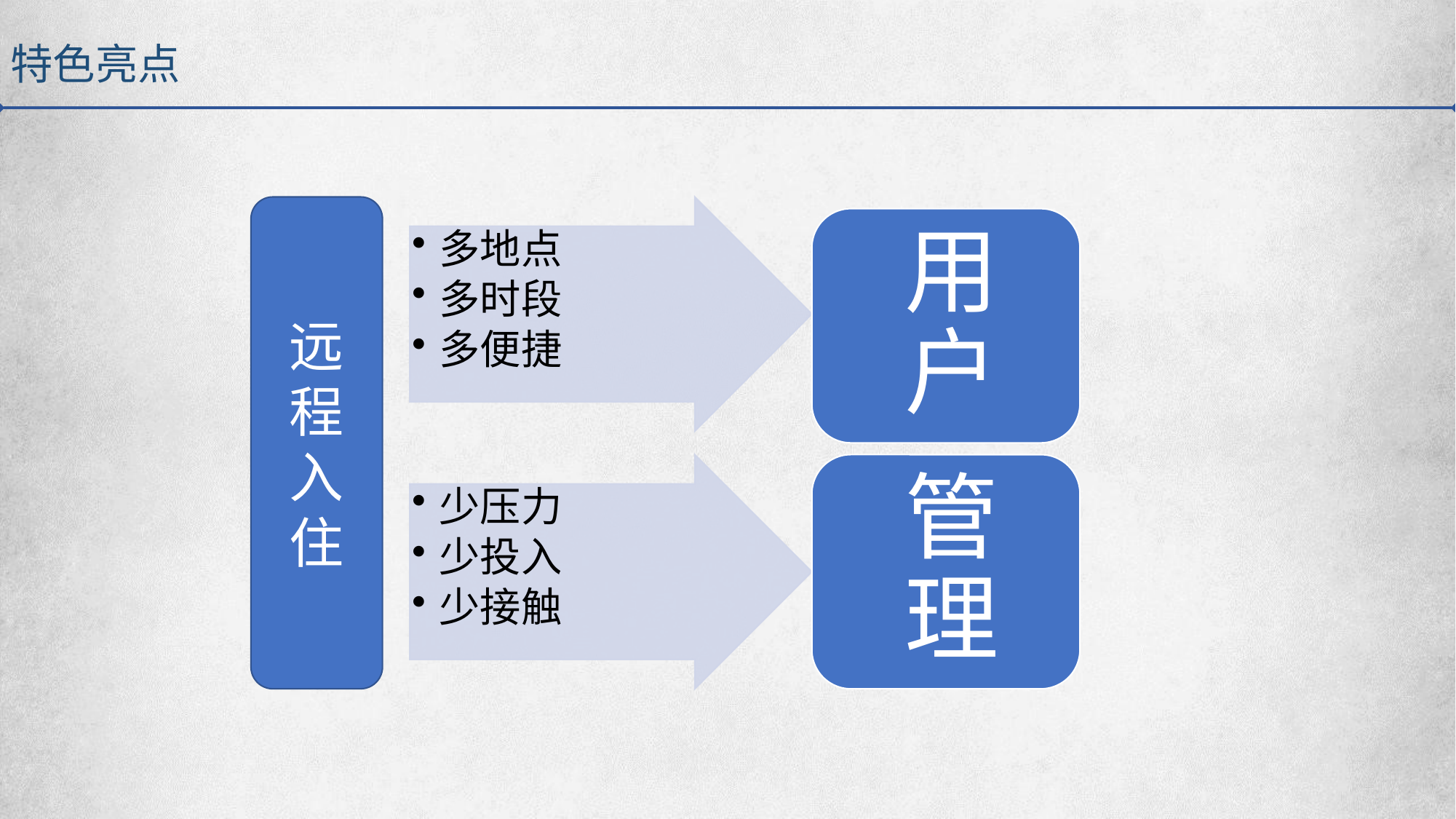

特色亮点
远程入住
多地点
多时段
多便捷
用户
少压力
少投入
少接触
管理